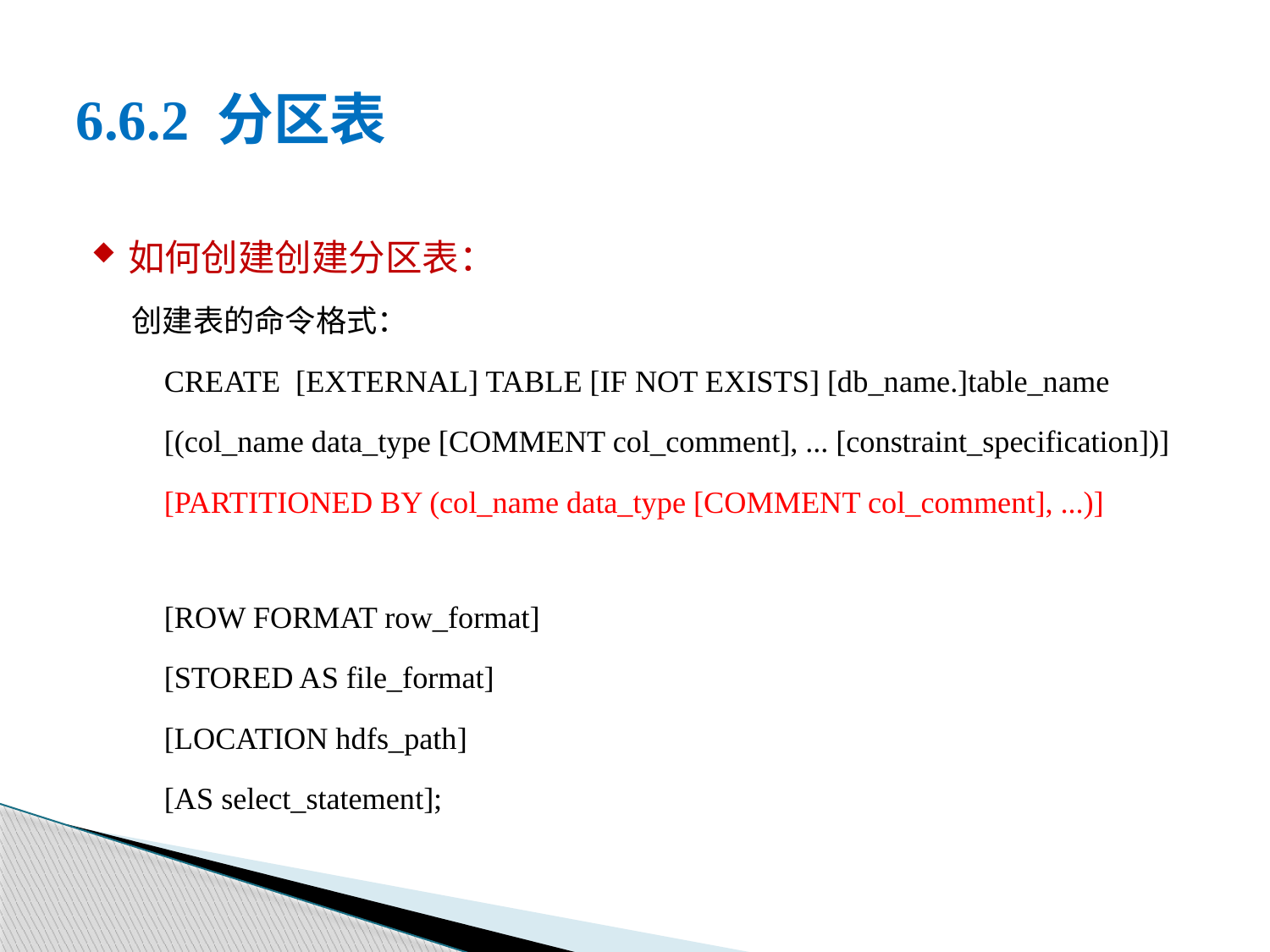

# 6.6.2 分区表
如何创建创建分区表：
创建表的命令格式：
CREATE  [EXTERNAL] TABLE [IF NOT EXISTS] [db_name.]table_name
[(col_name data_type [COMMENT col_comment], ... [constraint_specification])]
[PARTITIONED BY (col_name data_type [COMMENT col_comment], ...)]
[ROW FORMAT row_format]
[STORED AS file_format]
[LOCATION hdfs_path]
[AS select_statement];